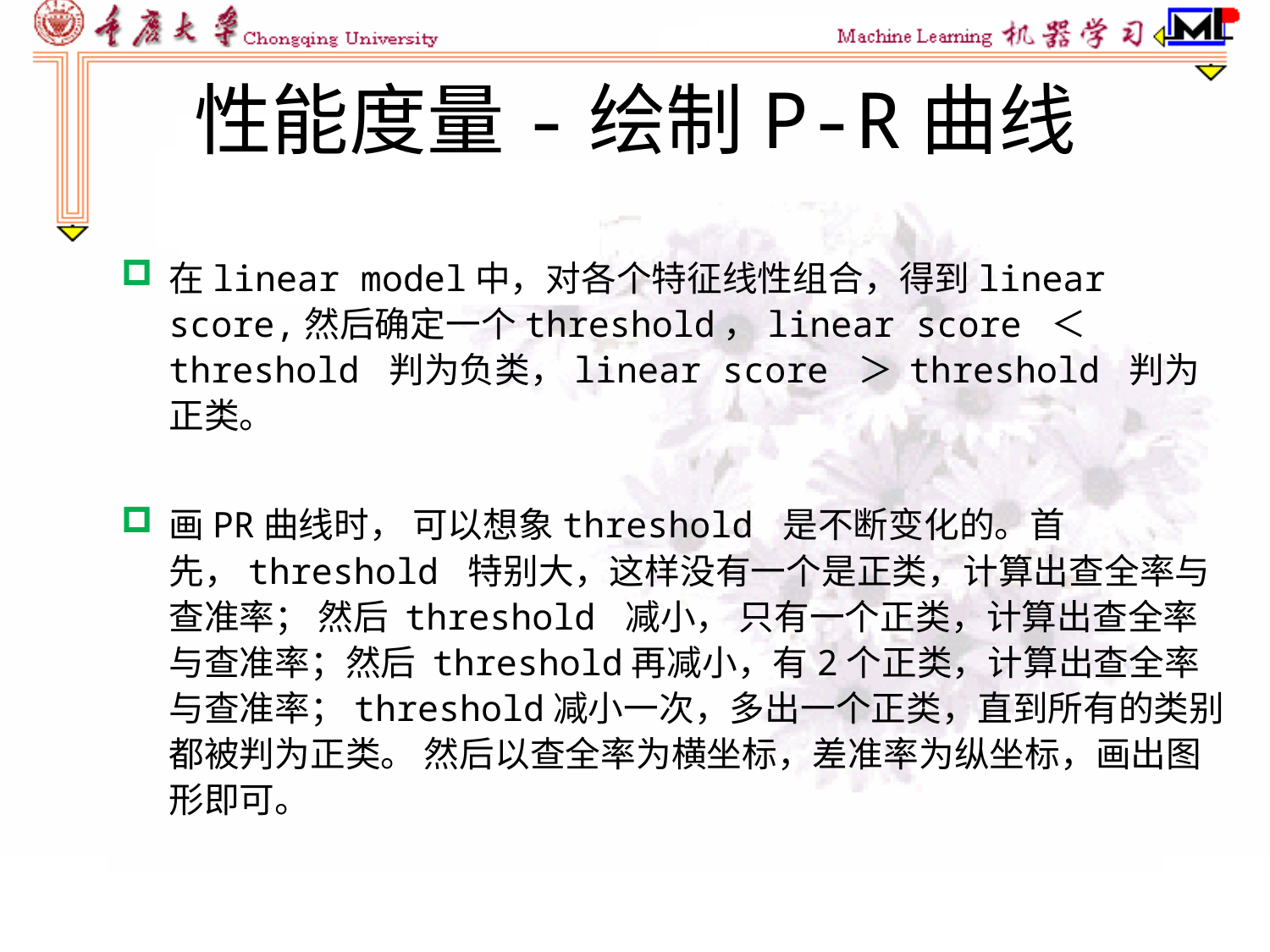

# 性能度量-绘制P-R曲线
在linear model中，对各个特征线性组合，得到linear score,然后确定一个threshold，linear score ＜ threshold 判为负类，linear score ＞ threshold 判为正类。

画PR曲线时， 可以想象threshold 是不断变化的。首先，threshold 特别大，这样没有一个是正类，计算出查全率与查准率； 然后 threshold 减小， 只有一个正类，计算出查全率与查准率；然后 threshold再减小，有2个正类，计算出查全率与查准率；threshold减小一次，多出一个正类，直到所有的类别都被判为正类。 然后以查全率为横坐标，差准率为纵坐标，画出图形即可。